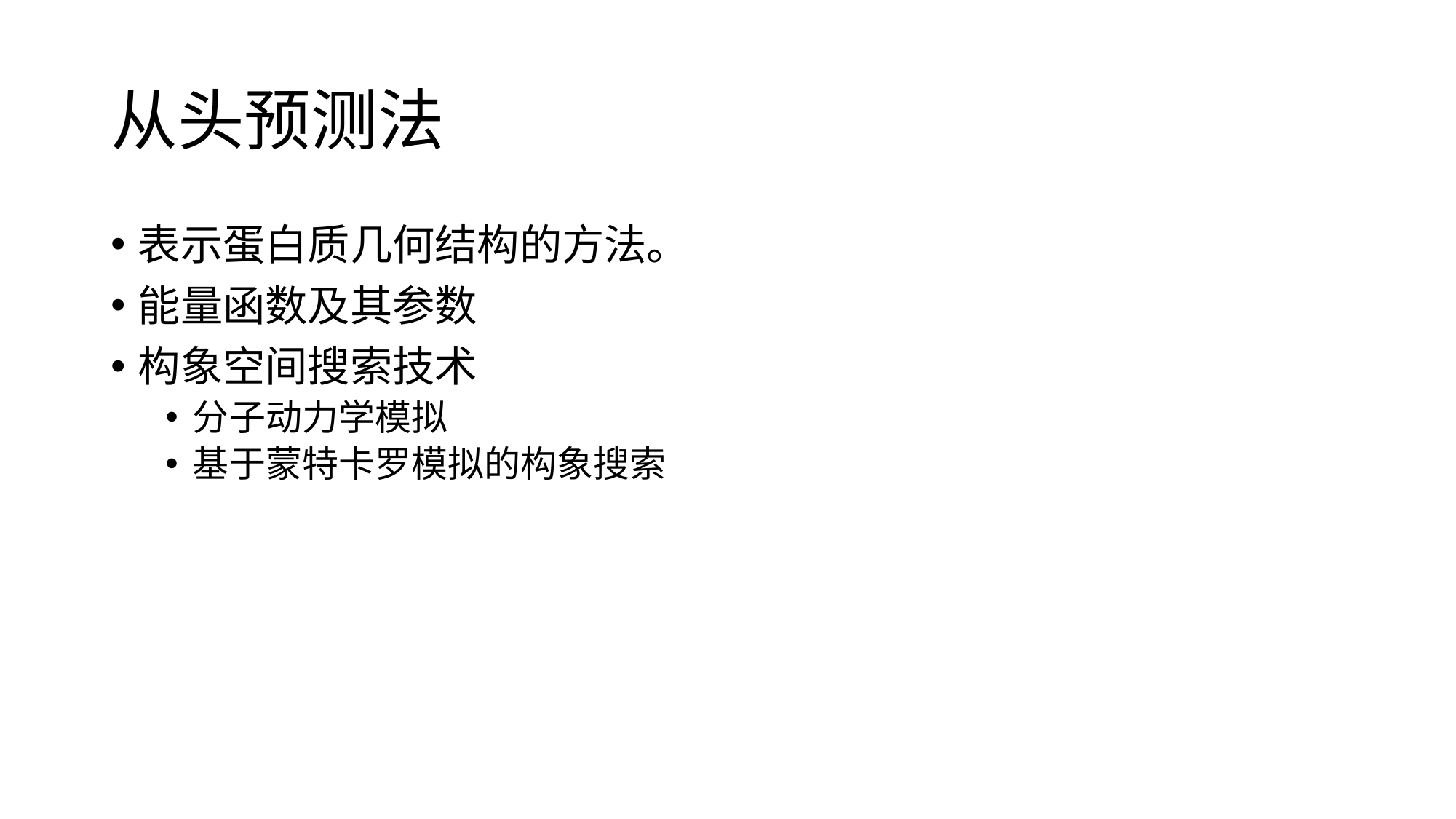

# 从头预测法
表示蛋白质几何结构的方法。
能量函数及其参数
构象空间搜索技术
分子动力学模拟
基于蒙特卡罗模拟的构象搜索